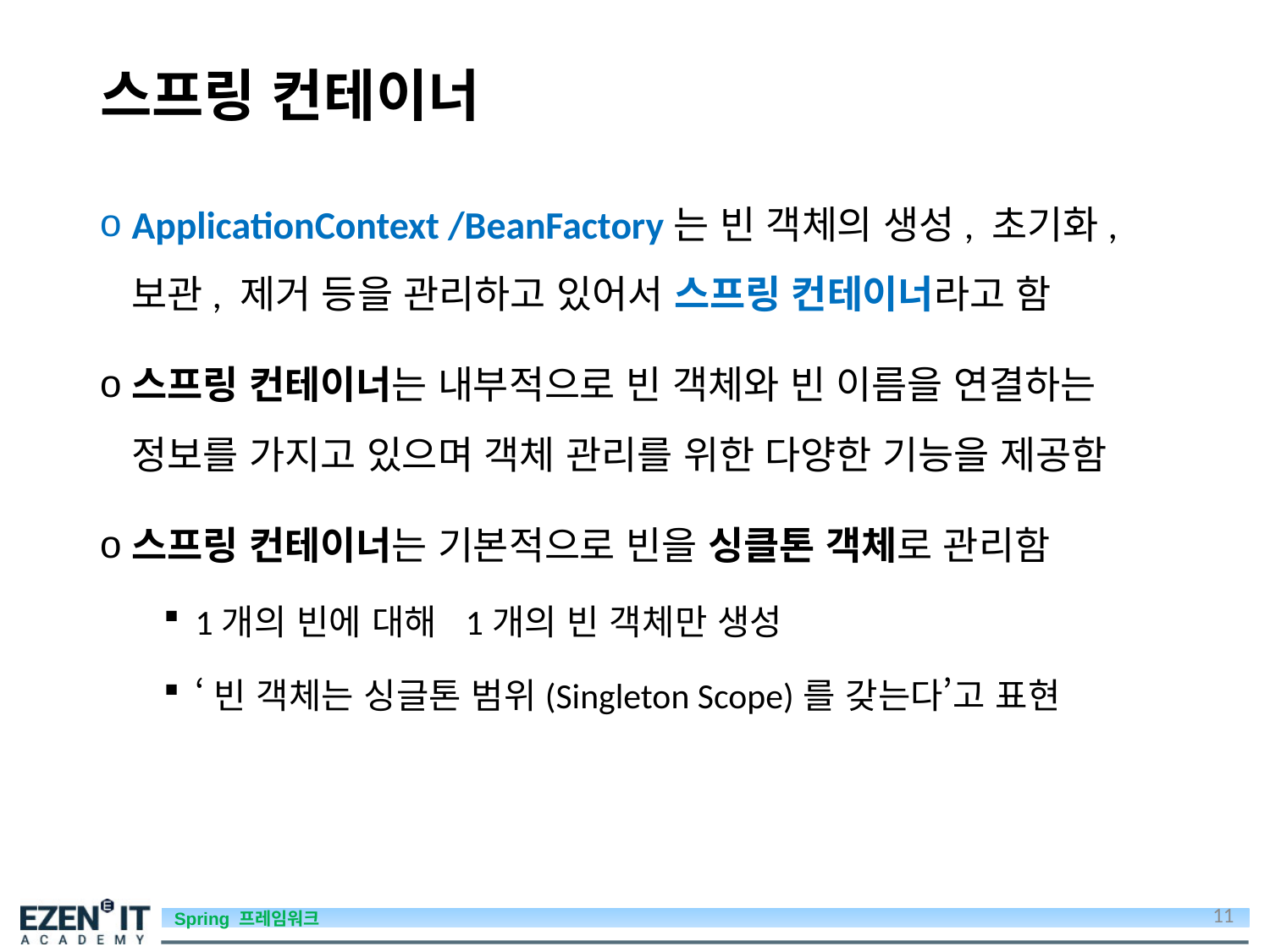

# 스프링 컨테이너
ApplicationContext /BeanFactory는 빈 객체의 생성, 초기화,      보관, 제거 등을 관리하고 있어서 스프링 컨테이너라고 함
스프링 컨테이너는 내부적으로 빈 객체와 빈 이름을 연결하는 정보를 가지고 있으며 객체 관리를 위한 다양한 기능을 제공함
스프링 컨테이너는 기본적으로 빈을 싱클톤 객체로 관리함
1개의 빈에 대해  1개의 빈 객체만 생성
‘빈 객체는 싱글톤 범위(Singleton Scope)를 갖는다’고 표현
11